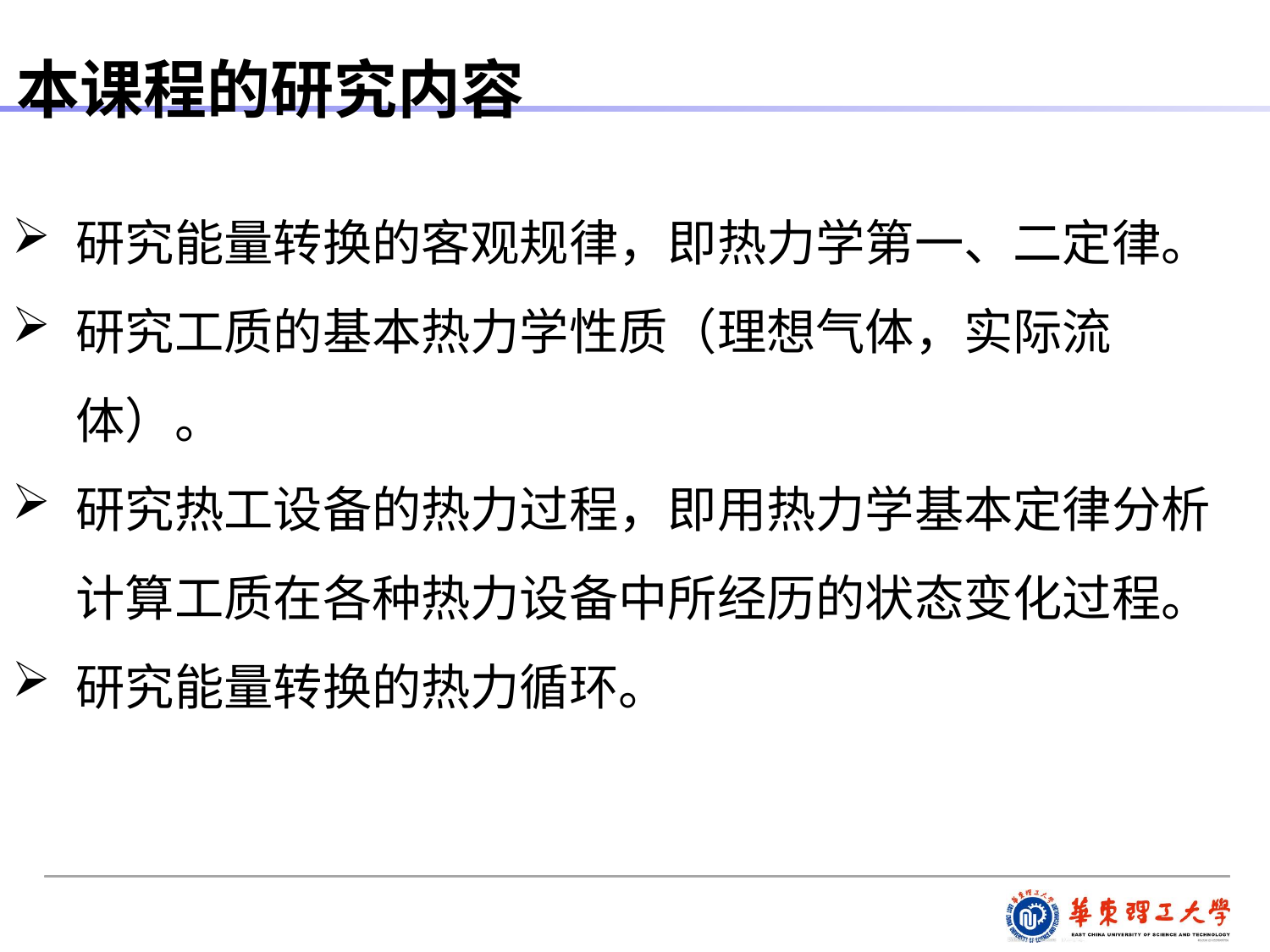

本课程的研究内容
研究能量转换的客观规律，即热力学第一、二定律。
研究工质的基本热力学性质（理想气体，实际流体）。
研究热工设备的热力过程，即用热力学基本定律分析计算工质在各种热力设备中所经历的状态变化过程。
研究能量转换的热力循环。